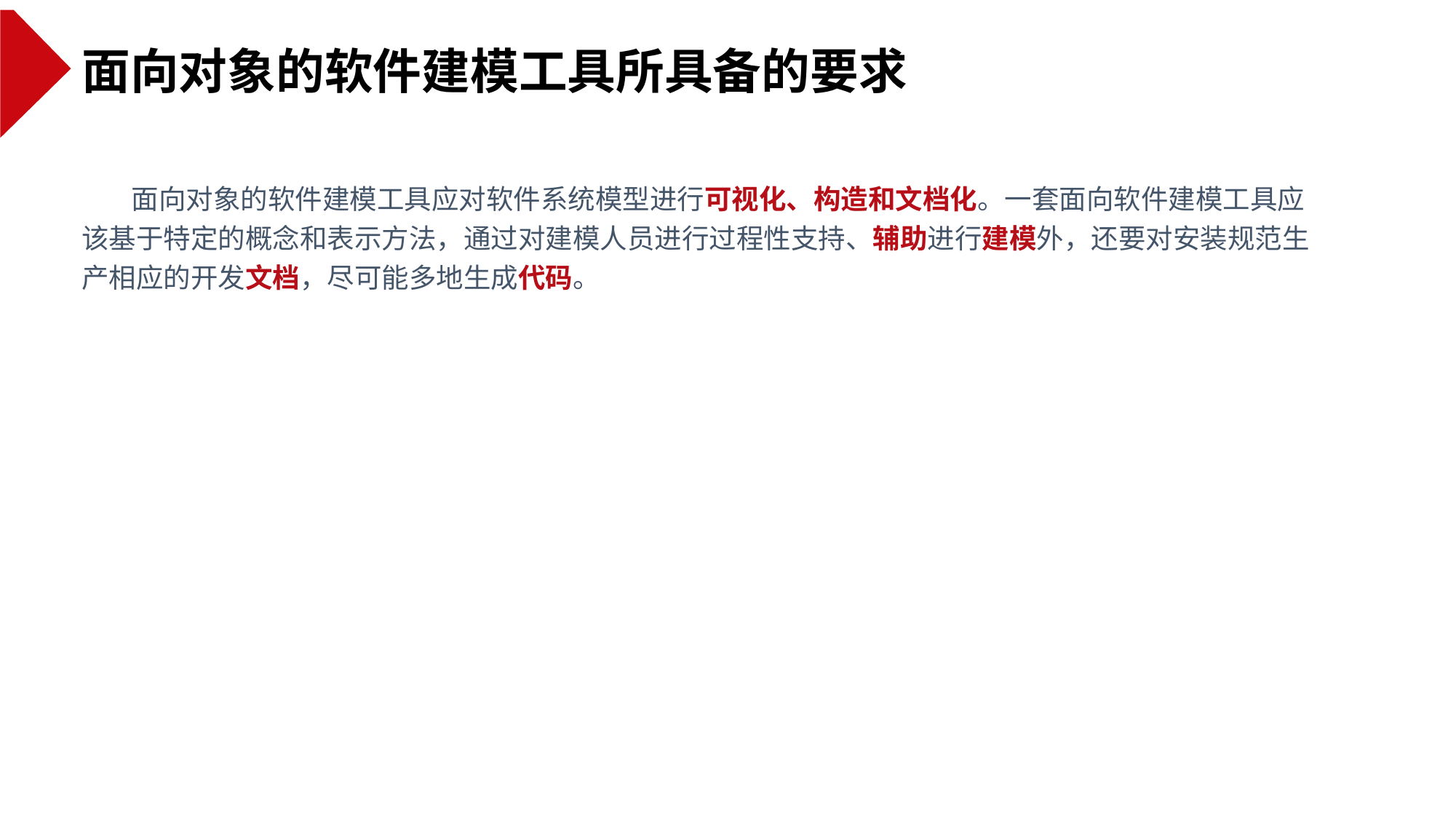

面向对象的软件建模工具所具备的要求
       面向对象的软件建模工具应对软件系统模型进行可视化、构造和文档化。一套面向软件建模工具应该基于特定的概念和表示方法，通过对建模人员进行过程性支持、辅助进行建模外，还要对安装规范生产相应的开发文档，尽可能多地生成代码。